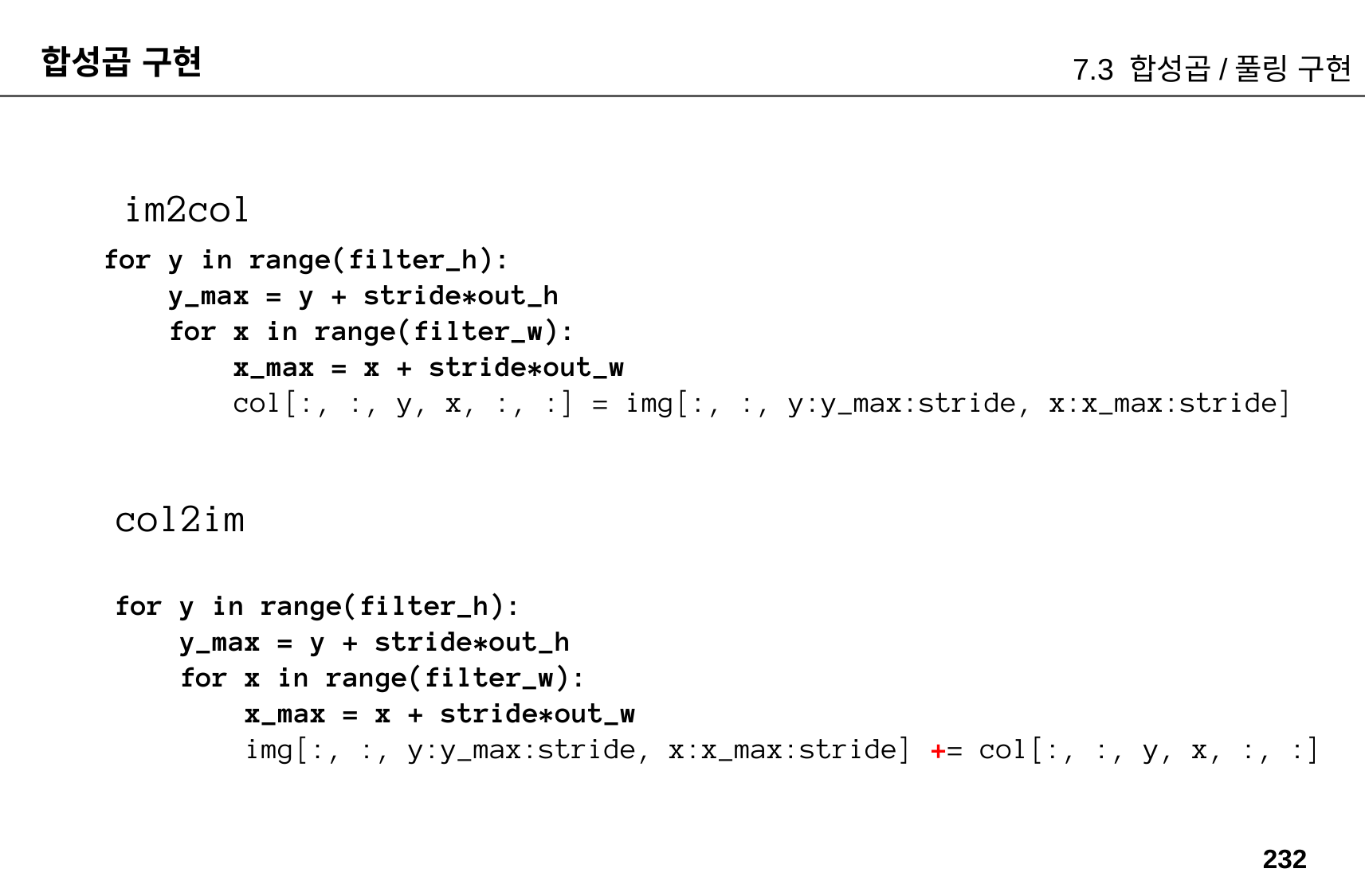

합성곱 구현
7.3 합성곱/풀링 구현
im2col
    for y in range(filter_h):
        y_max = y + stride*out_h
        for x in range(filter_w):
            x_max = x + stride*out_w
            col[:, :, y, x, :, :] = img[:, :, y:y_max:stride, x:x_max:stride]
col2im
    for y in range(filter_h):
        y_max = y + stride*out_h
        for x in range(filter_w):
            x_max = x + stride*out_w
            img[:, :, y:y_max:stride, x:x_max:stride] += col[:, :, y, x, :, :]